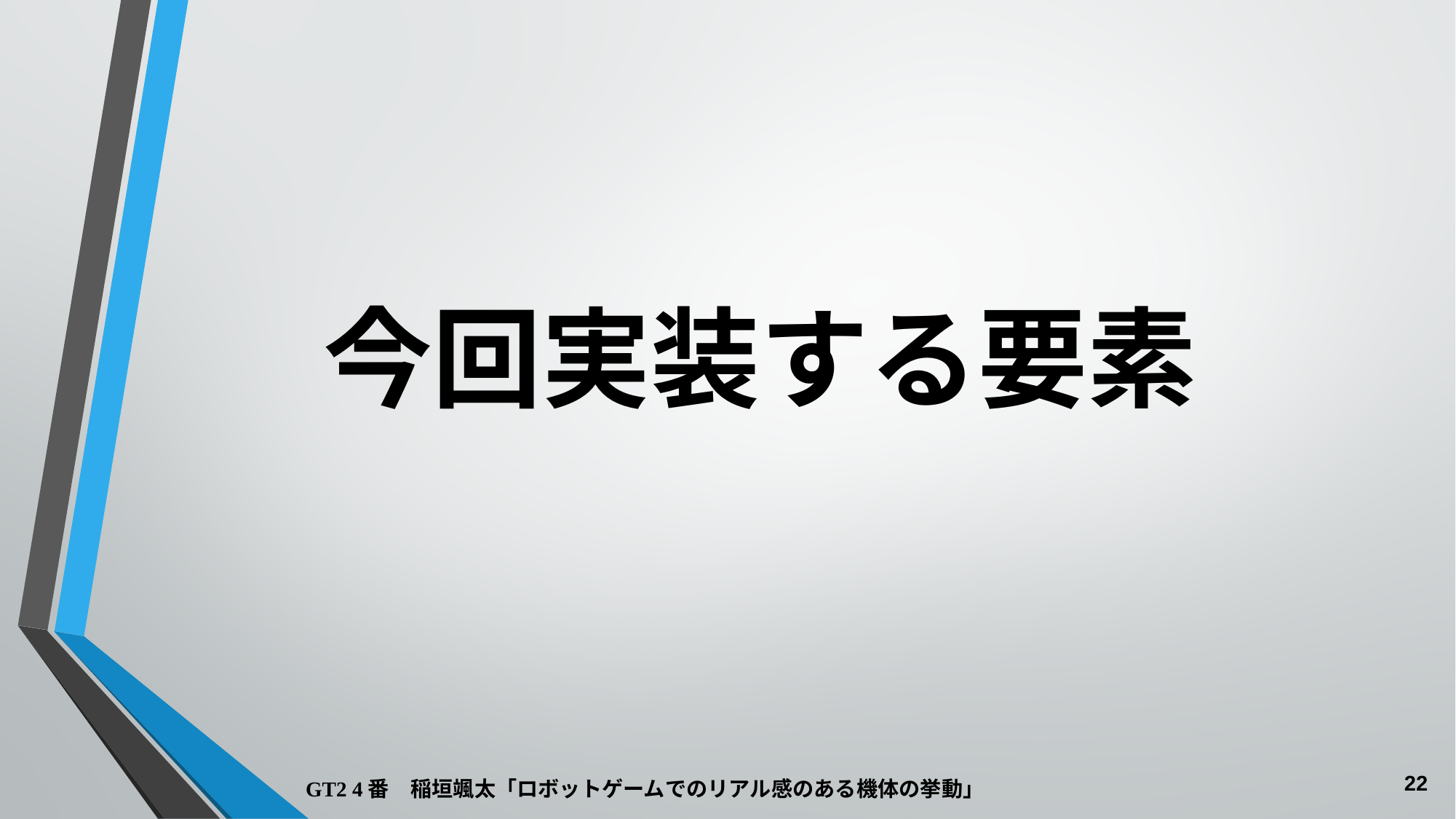

今回実装する要素
22
GT2 4番　稲垣颯太「ロボットゲームでのリアル感のある機体の挙動」